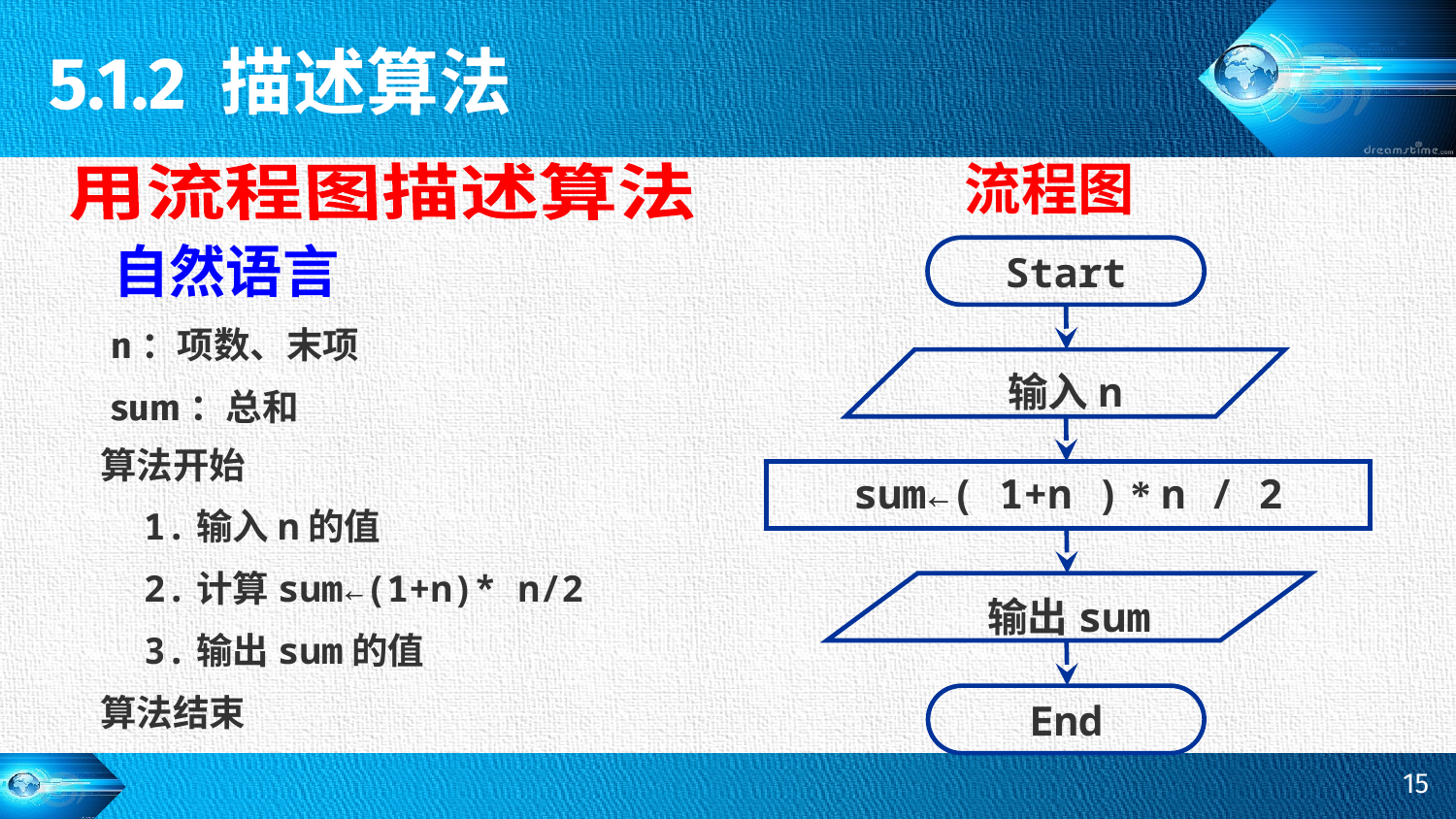

5.1.2 描述算法
流程图
用流程图描述算法
自然语言
Start

n：项数、末项
sum：总和
输入n

算法开始
  1.输入n的值
  2.计算sum←(1+n)* n/2
  3.输出sum的值
算法结束
sum←( 1+n ) * n / 2

输出sum

End
15